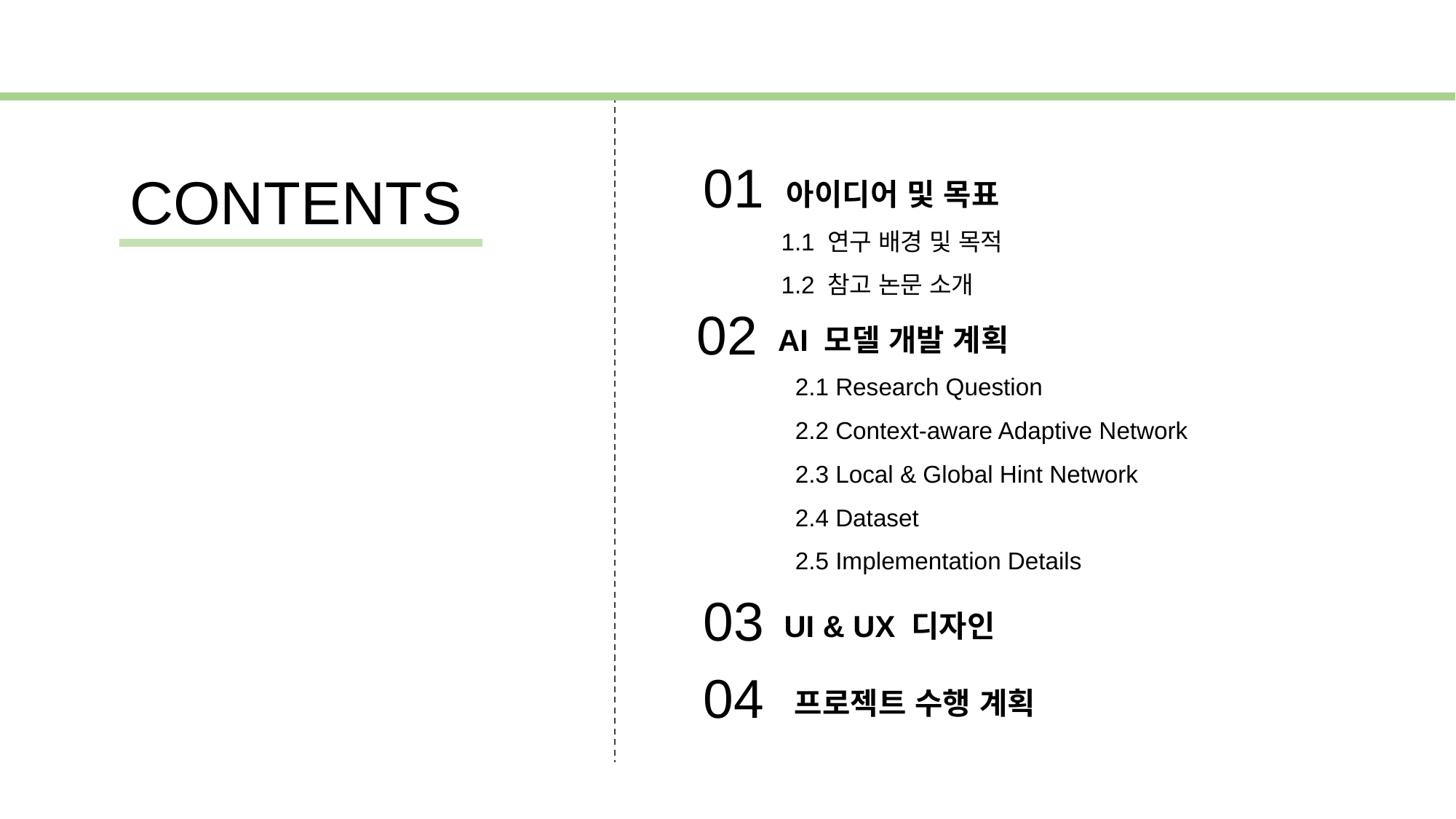

01
아이디어 및 목표
1.1 연구 배경 및 목적
1.2 참고 논문 소개
02
AI 모델 개발 계획
2.1 Research Question
2.2 Context-aware Adaptive Network
2.3 Local & Global Hint Network
2.4 Dataset
2.5 Implementation Details
CONTENTS
03
UI & UX 디자인
04
프로젝트 수행 계획